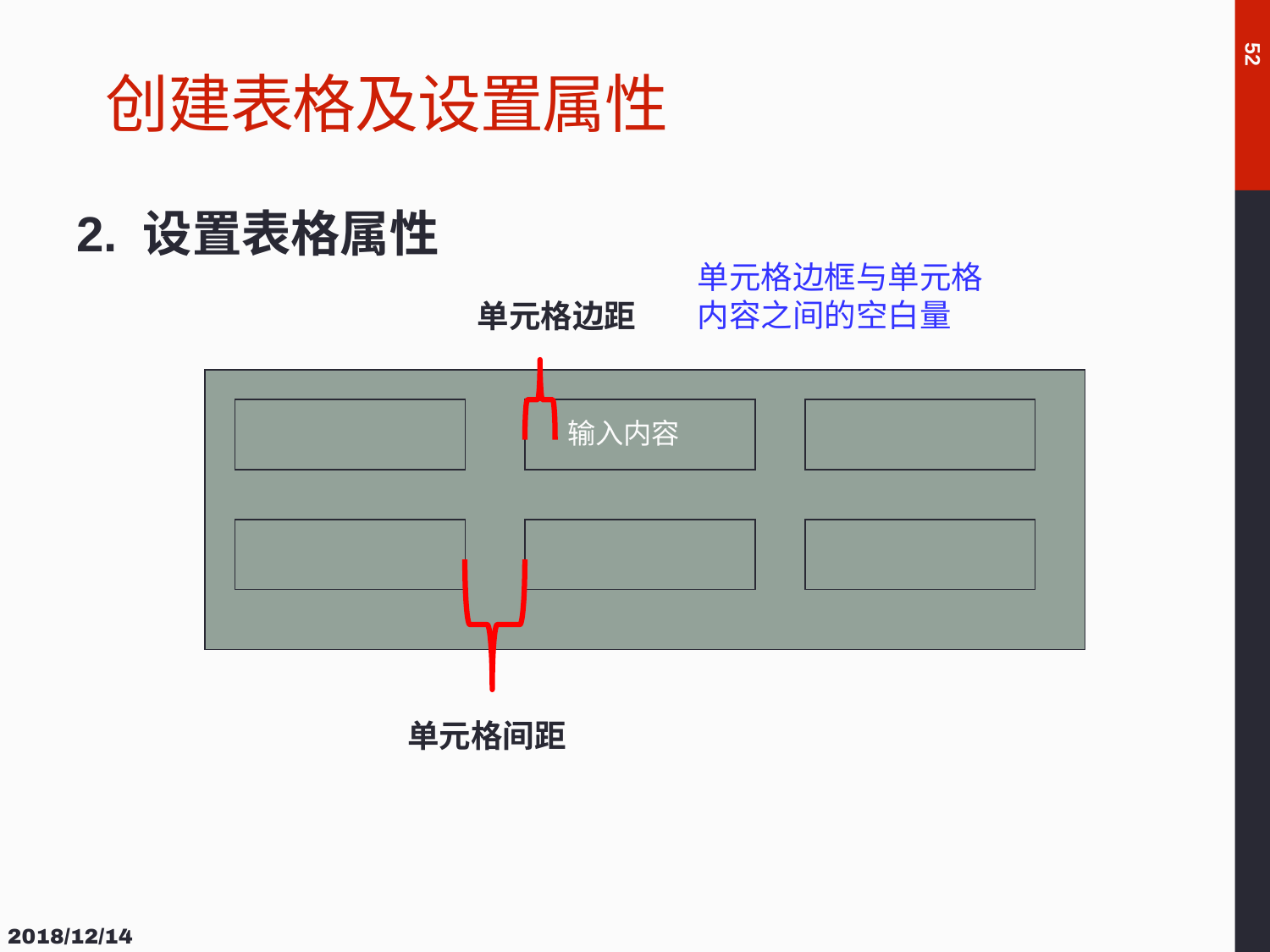

# 创建表格及设置属性
52
2. 设置表格属性
单元格边框与单元格内容之间的空白量
单元格边距

输入内容

单元格间距
2018/12/14